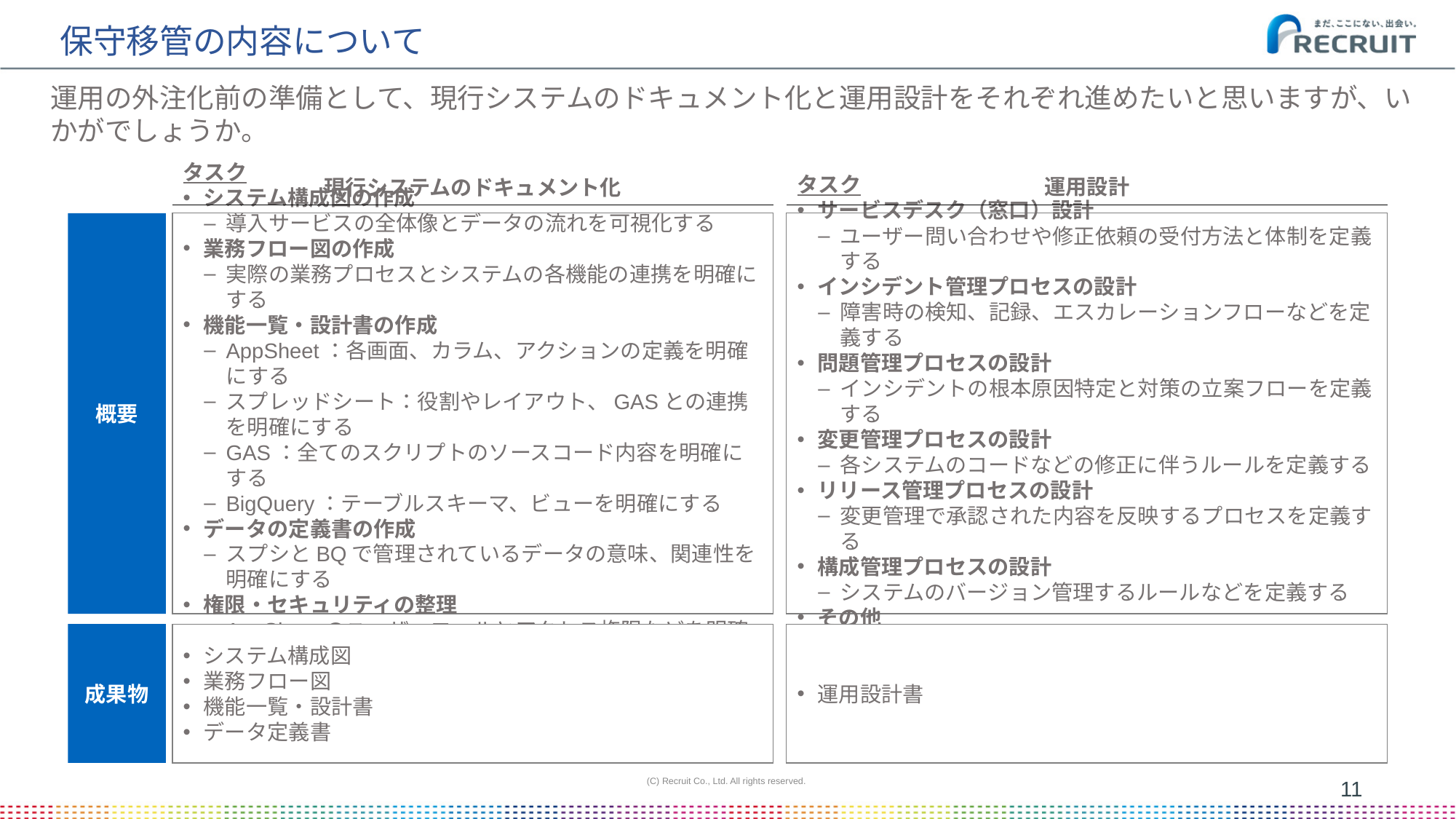

# 保守移管の内容について
運用の外注化前の準備として、現行システムのドキュメント化と運用設計をそれぞれ進めたいと思いますが、いかがでしょうか。
運用設計
現行システムのドキュメント化
タスク
システム構成図の作成
導入サービスの全体像とデータの流れを可視化する
業務フロー図の作成
実際の業務プロセスとシステムの各機能の連携を明確にする
機能一覧・設計書の作成
AppSheet：各画面、カラム、アクションの定義を明確にする
スプレッドシート：役割やレイアウト、GASとの連携を明確にする
GAS：全てのスクリプトのソースコード内容を明確にする
BigQuery：テーブルスキーマ、ビューを明確にする
データの定義書の作成
スプシとBQで管理されているデータの意味、関連性を明確にする
権限・セキュリティの整理
AppSheetのユーザーロールとアクセス権限などを明確にする
タスク
サービスデスク（窓口）設計
ユーザー問い合わせや修正依頼の受付方法と体制を定義する
インシデント管理プロセスの設計
障害時の検知、記録、エスカレーションフローなどを定義する
問題管理プロセスの設計
インシデントの根本原因特定と対策の立案フローを定義する
変更管理プロセスの設計
各システムのコードなどの修正に伴うルールを定義する
リリース管理プロセスの設計
変更管理で承認された内容を反映するプロセスを定義する
構成管理プロセスの設計
システムのバージョン管理するルールなどを定義する
その他
ITILをベースに必要な要素を整理して定義する
概要
システム構成図
業務フロー図
機能一覧・設計書
データ定義書
運用設計書
成果物
(C) Recruit Co., Ltd. All rights reserved.